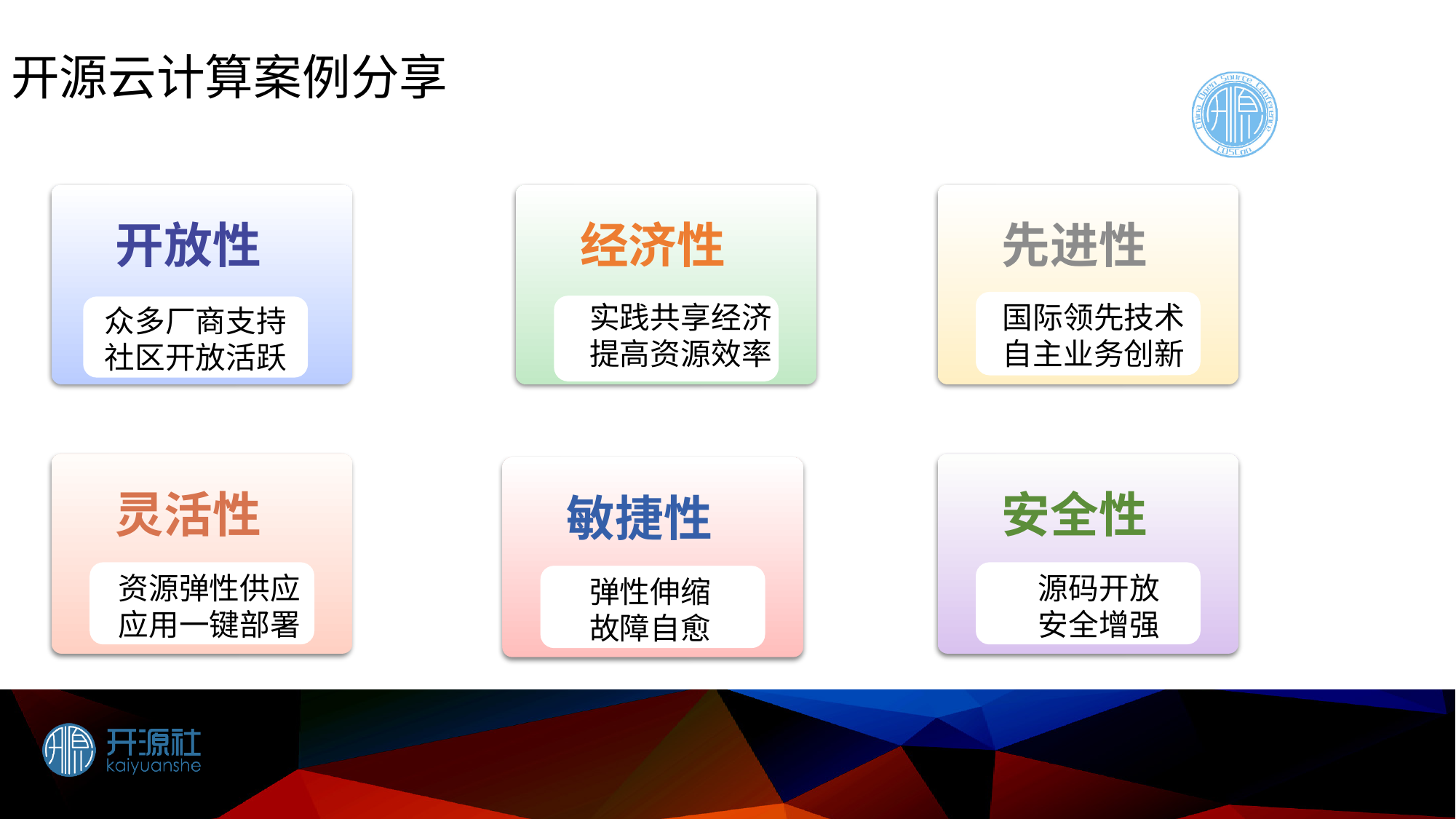

# 开源云计算案例分享

开放性

经济性
实践共享经济
提高资源效率

先进性
国际领先技术
自主业务创新

众多厂商支持
社区开放活跃

灵活性

资源弹性供应
应用一键部署

安全性

源码开放
安全增强

敏捷性

弹性伸缩
故障自愈